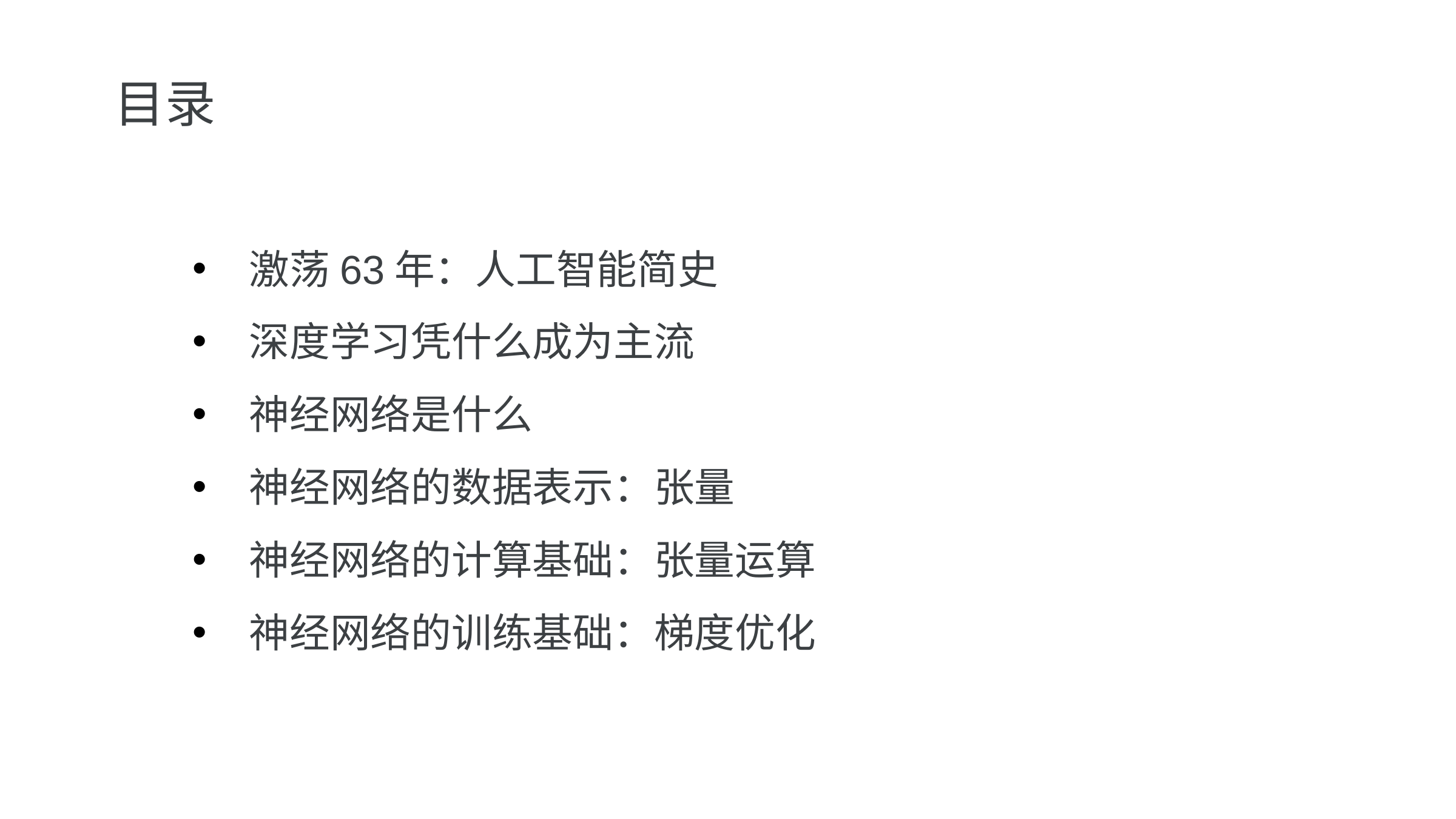

目录
激荡63年：人工智能简史
深度学习凭什么成为主流
神经网络是什么
神经网络的数据表示：张量
神经网络的计算基础：张量运算
神经网络的训练基础：梯度优化